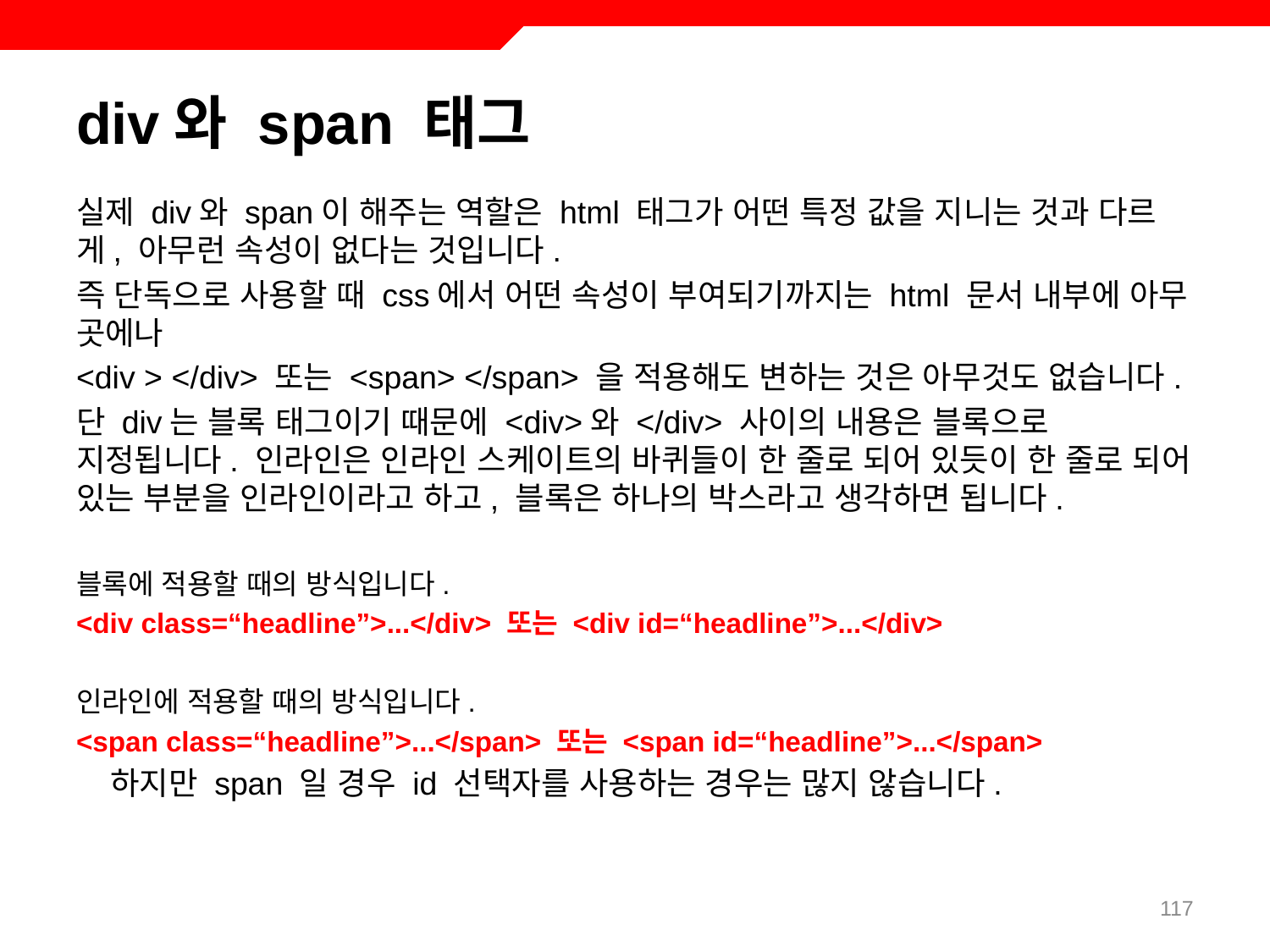

# div와 span 태그
실제 div와 span이 해주는 역할은 html 태그가 어떤 특정 값을 지니는 것과 다르게, 아무런 속성이 없다는 것입니다.
즉 단독으로 사용할 때 css에서 어떤 속성이 부여되기까지는 html 문서 내부에 아무 곳에나
<div > </div> 또는 <span> </span> 을 적용해도 변하는 것은 아무것도 없습니다.
단 div는 블록 태그이기 때문에 <div>와 </div> 사이의 내용은 블록으로 지정됩니다. 인라인은 인라인 스케이트의 바퀴들이 한 줄로 되어 있듯이 한 줄로 되어 있는 부분을 인라인이라고 하고, 블록은 하나의 박스라고 생각하면 됩니다.

블록에 적용할 때의 방식입니다.
<div class=“headline”>...</div> 또는 <div id=“headline”>...</div>

인라인에 적용할 때의 방식입니다.
<span class=“headline”>...</span> 또는 <span id=“headline”>...</span>
   하지만 span 일 경우 id 선택자를 사용하는 경우는 많지 않습니다.

117